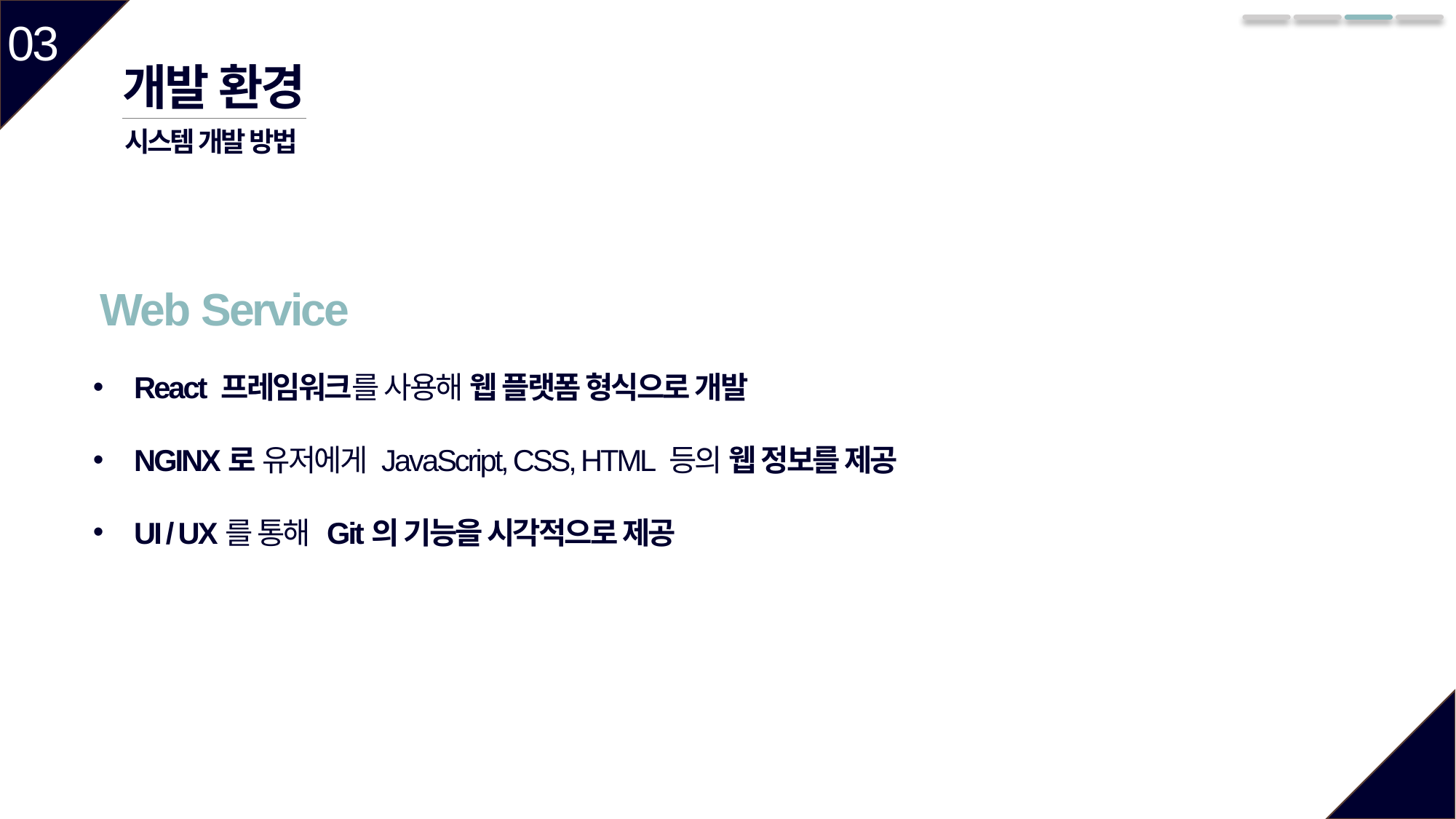

03
개발 환경
시스템 개발 방법
Web Service
React 프레임워크를 사용해 웹 플랫폼 형식으로 개발
NGINX로 유저에게 JavaScript, CSS, HTML 등의 웹 정보를 제공
UI / UX를 통해 Git의 기능을 시각적으로 제공